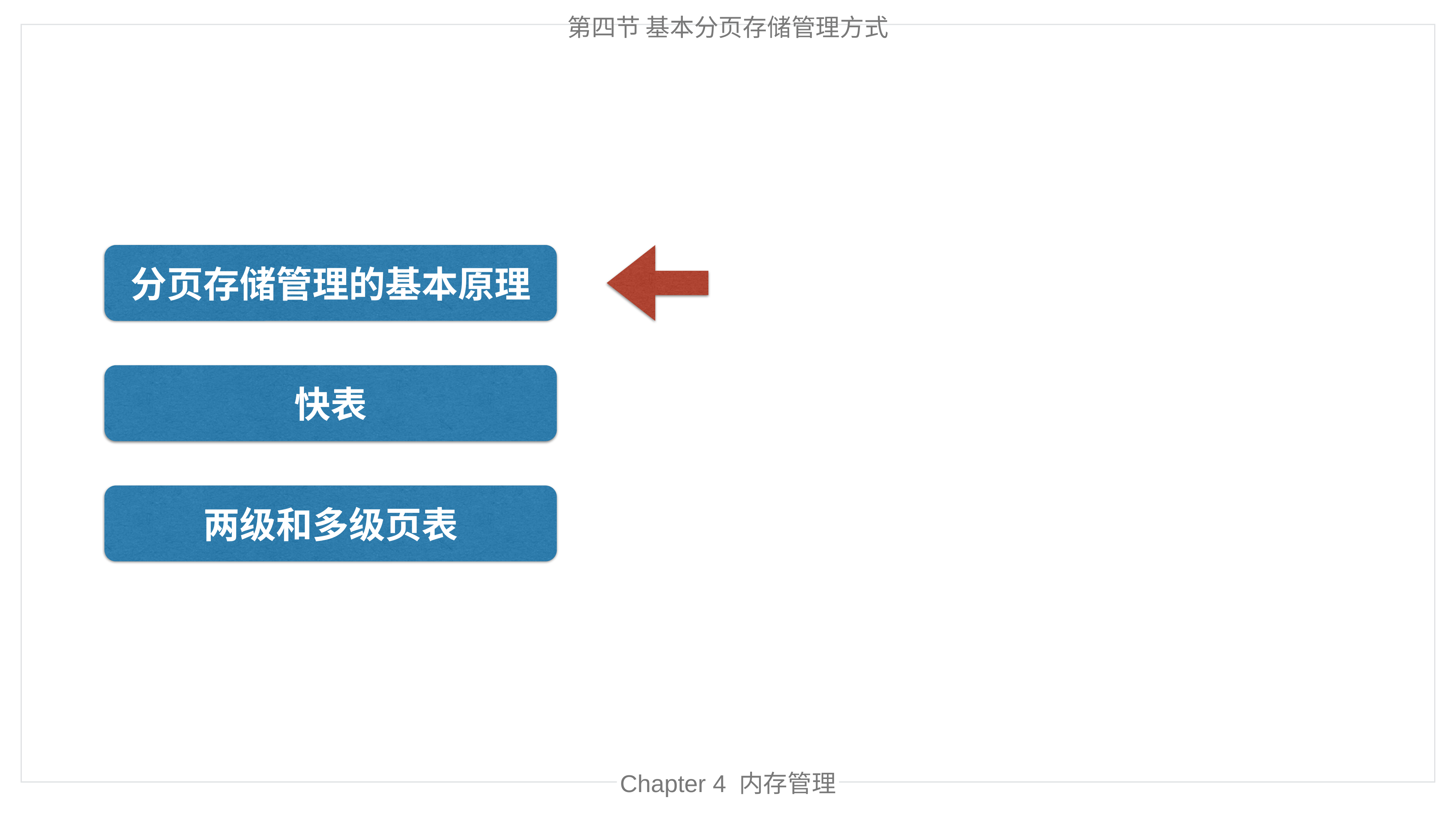

第四节 基本分页存储管理方式

分页存储管理的基本原理

快表
两级和多级页表
Chapter 4 内存管理